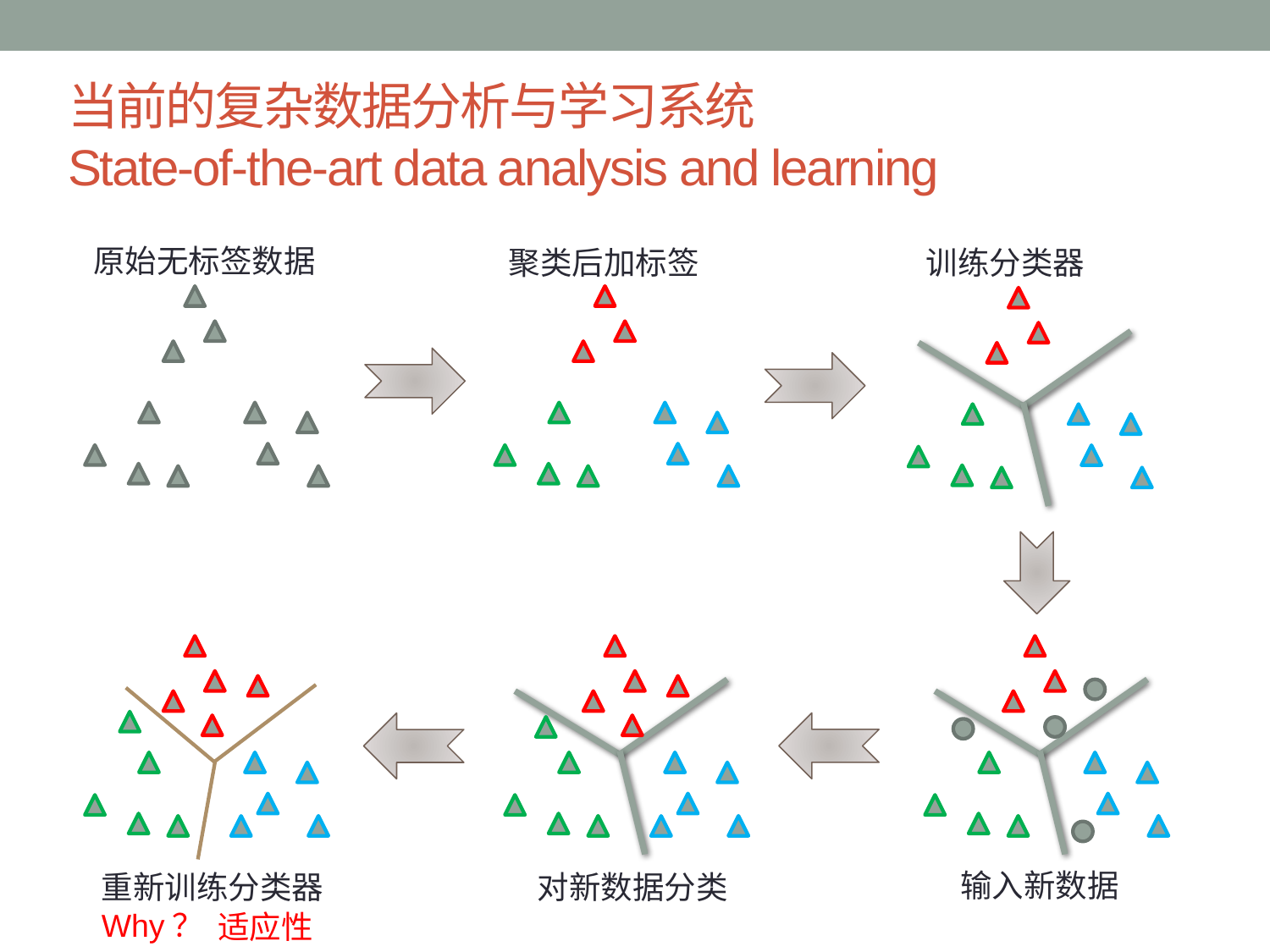

# 当前的复杂数据分析与学习系统 State-of-the-art data analysis and learning
原始无标签数据
聚类后加标签
训练分类器

输入新数据
重新训练分类器
Why？
对新数据分类
适应性